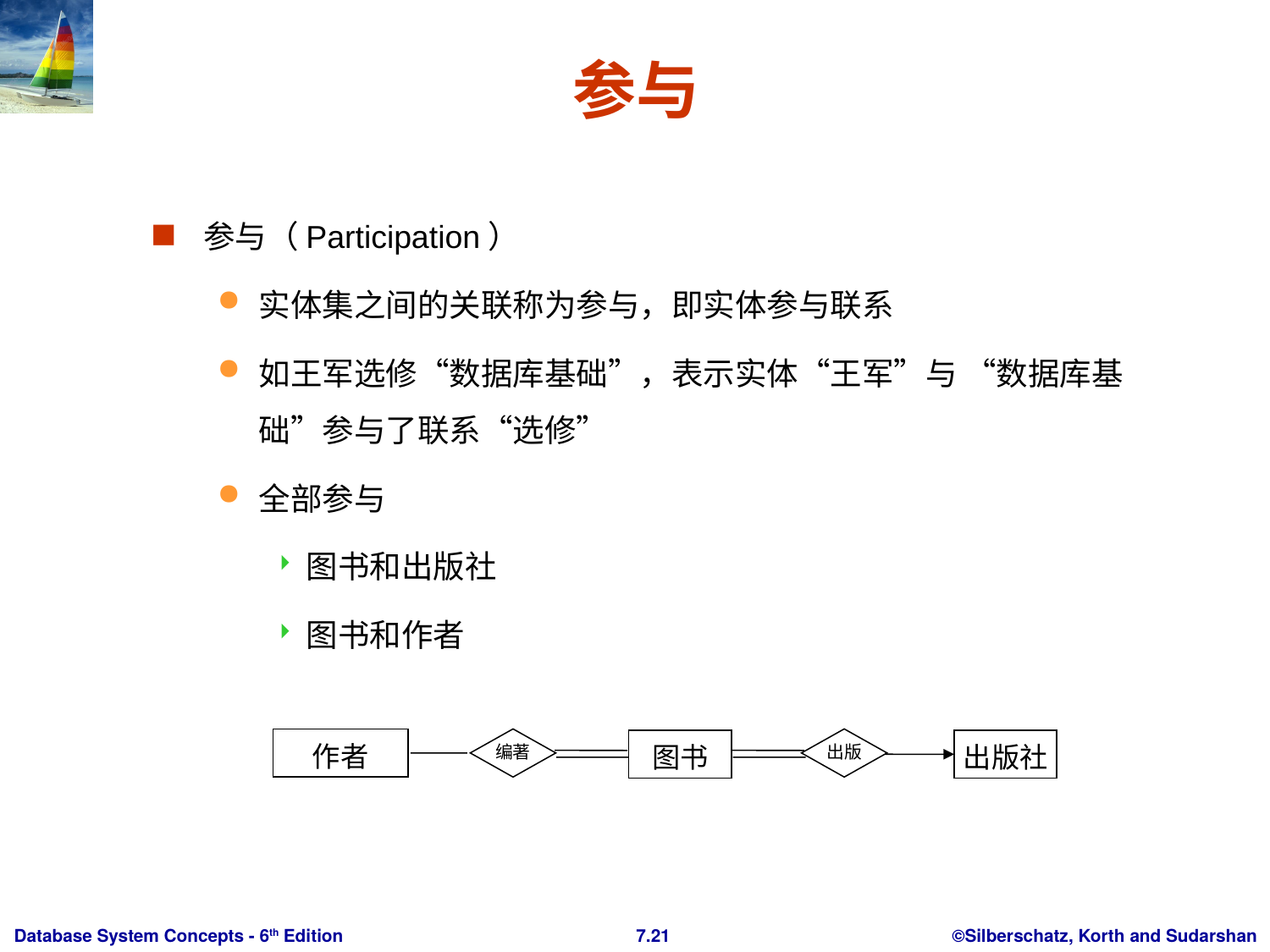

# 参与
参与（Participation）
实体集之间的关联称为参与，即实体参与联系
如王军选修“数据库基础”，表示实体“王军”与 “数据库基础”参与了联系“选修”
全部参与
图书和出版社
图书和作者
作者
编著
出版
图书
出版社